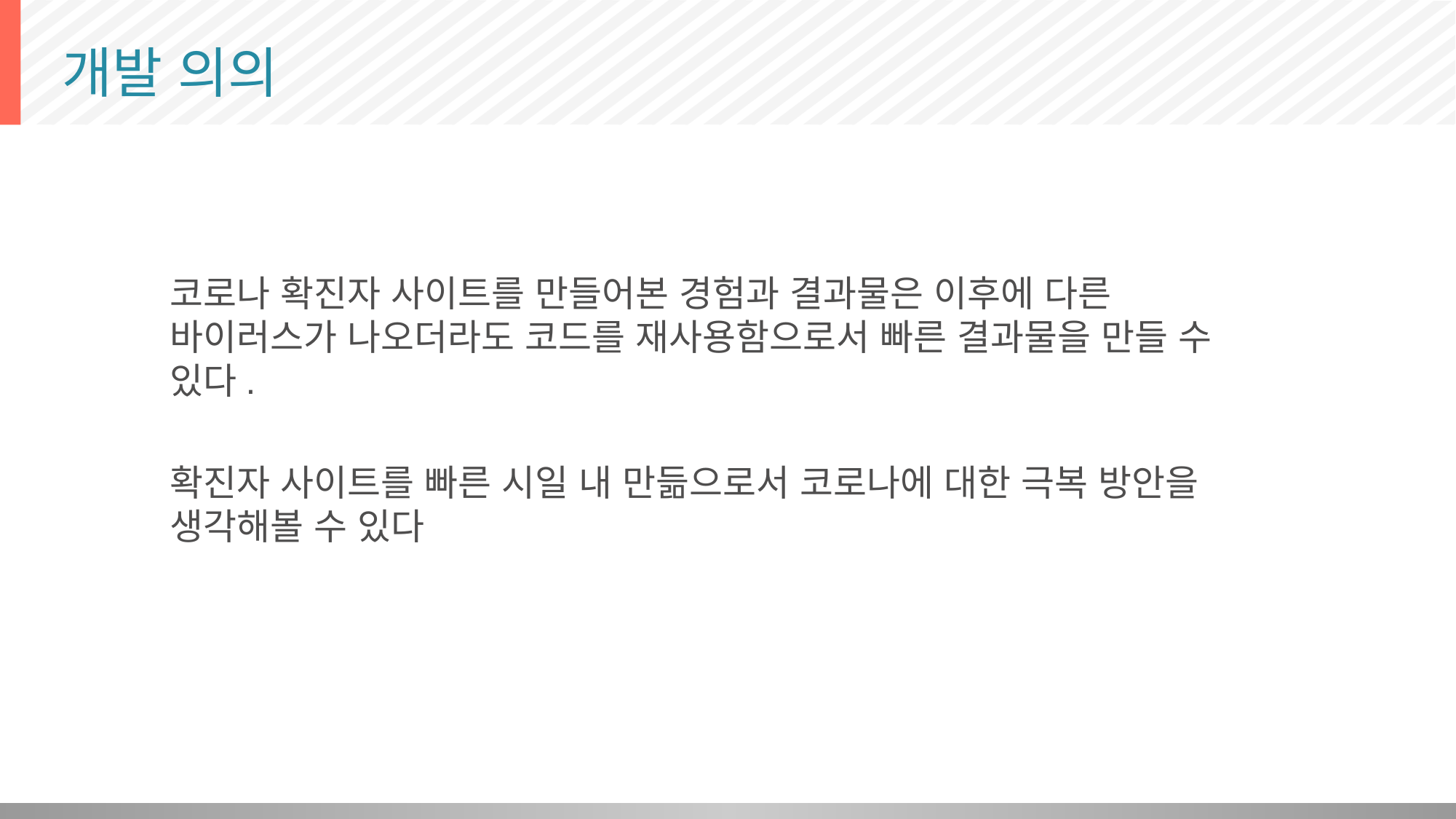

# 개발 의의

코로나 확진자 사이트를 만들어본 경험과 결과물은 이후에 다른 바이러스가 나오더라도 코드를 재사용함으로서 빠른 결과물을 만들 수 있다.

확진자 사이트를 빠른 시일 내 만듦으로서 코로나에 대한 극복 방안을 생각해볼 수 있다